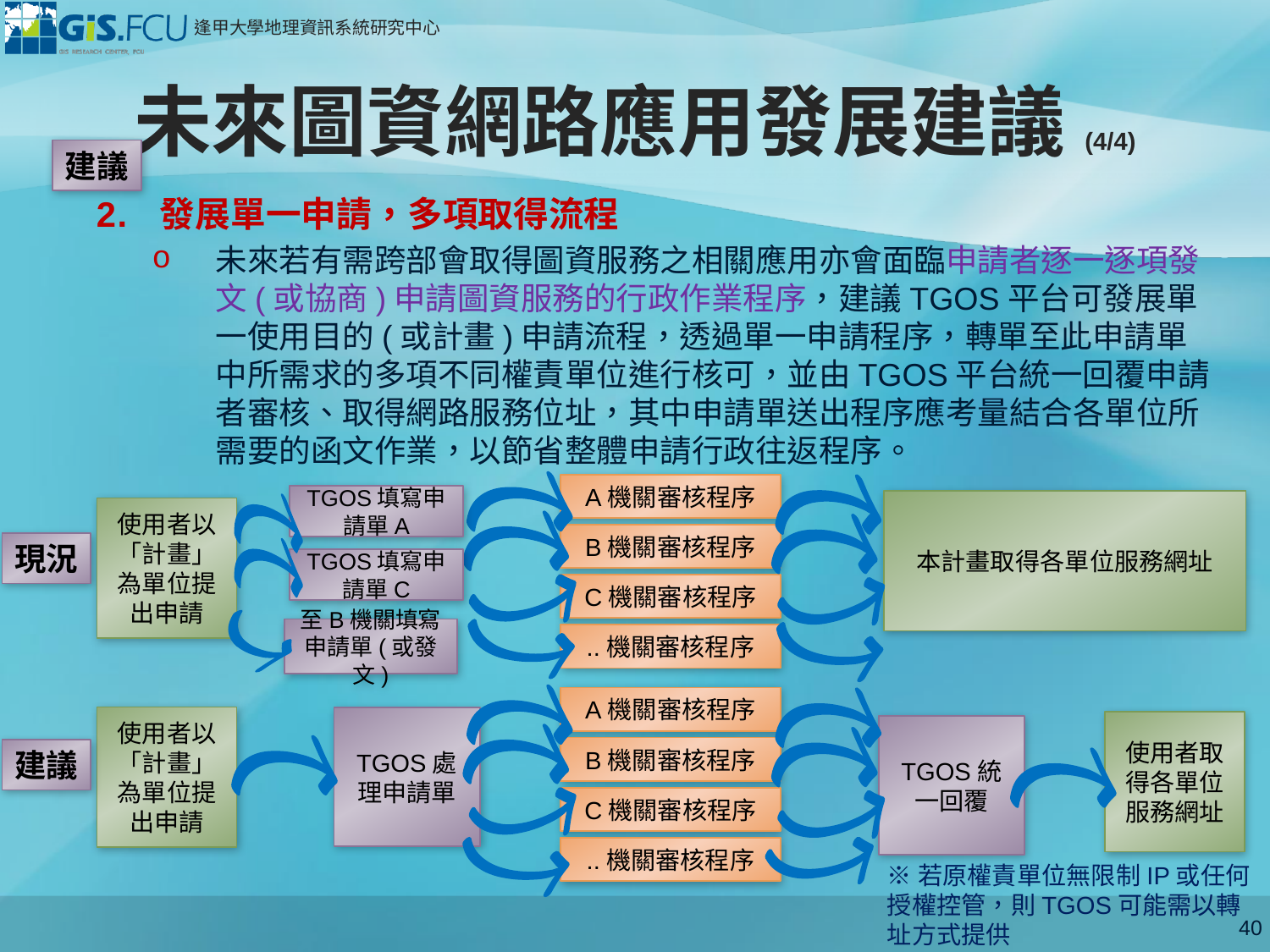

# 未來圖資網路應用發展建議(4/4)
建議
發展單一申請，多項取得流程
未來若有需跨部會取得圖資服務之相關應用亦會面臨申請者逐一逐項發文(或協商)申請圖資服務的行政作業程序，建議TGOS平台可發展單一使用目的(或計畫)申請流程，透過單一申請程序，轉單至此申請單中所需求的多項不同權責單位進行核可，並由TGOS平台統一回覆申請者審核、取得網路服務位址，其中申請單送出程序應考量結合各單位所需要的函文作業，以節省整體申請行政往返程序。
A機關審核程序

TGOS填寫申請單A
本計畫取得各單位服務網址
使用者以「計畫」為單位提出申請

B機關審核程序
現況

TGOS填寫申請單C

C機關審核程序

至B機關填寫申請單(或發文)

..機關審核程序
A機關審核程序

使用者以「計畫」為單位提出申請
TGOS處理申請單
使用者取得各單位服務網址
TGOS統一回覆

B機關審核程序
建議

C機關審核程序

..機關審核程序
※若原權責單位無限制IP或任何授權控管，則TGOS可能需以轉址方式提供
40